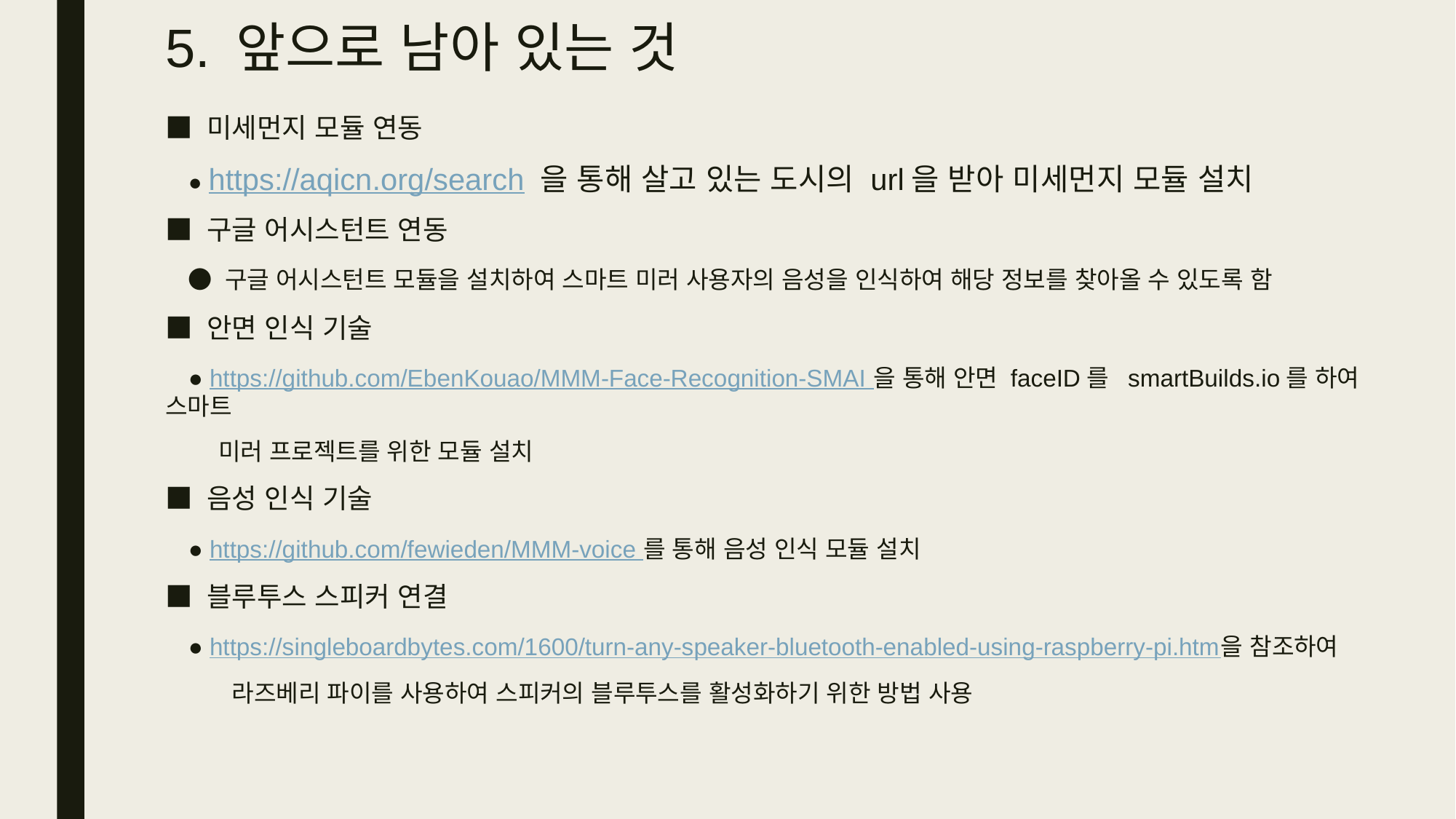

# 5. 앞으로 남아 있는 것
■ 미세먼지 모듈 연동
   ● https://aqicn.org/search 을 통해 살고 있는 도시의 url을 받아 미세먼지 모듈 설치
■ 구글 어시스턴트 연동
   ● 구글 어시스턴트 모듈을 설치하여 스마트 미러 사용자의 음성을 인식하여 해당 정보를 찾아올 수 있도록 함
■ 안면 인식 기술
   ● https://github.com/EbenKouao/MMM-Face-Recognition-SMAI 을 통해 안면 faceID를  smartBuilds.io를 하여 스마트
       미러 프로젝트를 위한 모듈 설치
■ 음성 인식 기술
   ● https://github.com/fewieden/MMM-voice 를 통해 음성 인식 모듈 설치
■ 블루투스 스피커 연결
   ● https://singleboardbytes.com/1600/turn-any-speaker-bluetooth-enabled-using-raspberry-pi.htm을 참조하여
         라즈베리 파이를 사용하여 스피커의 블루투스를 활성화하기 위한 방법 사용